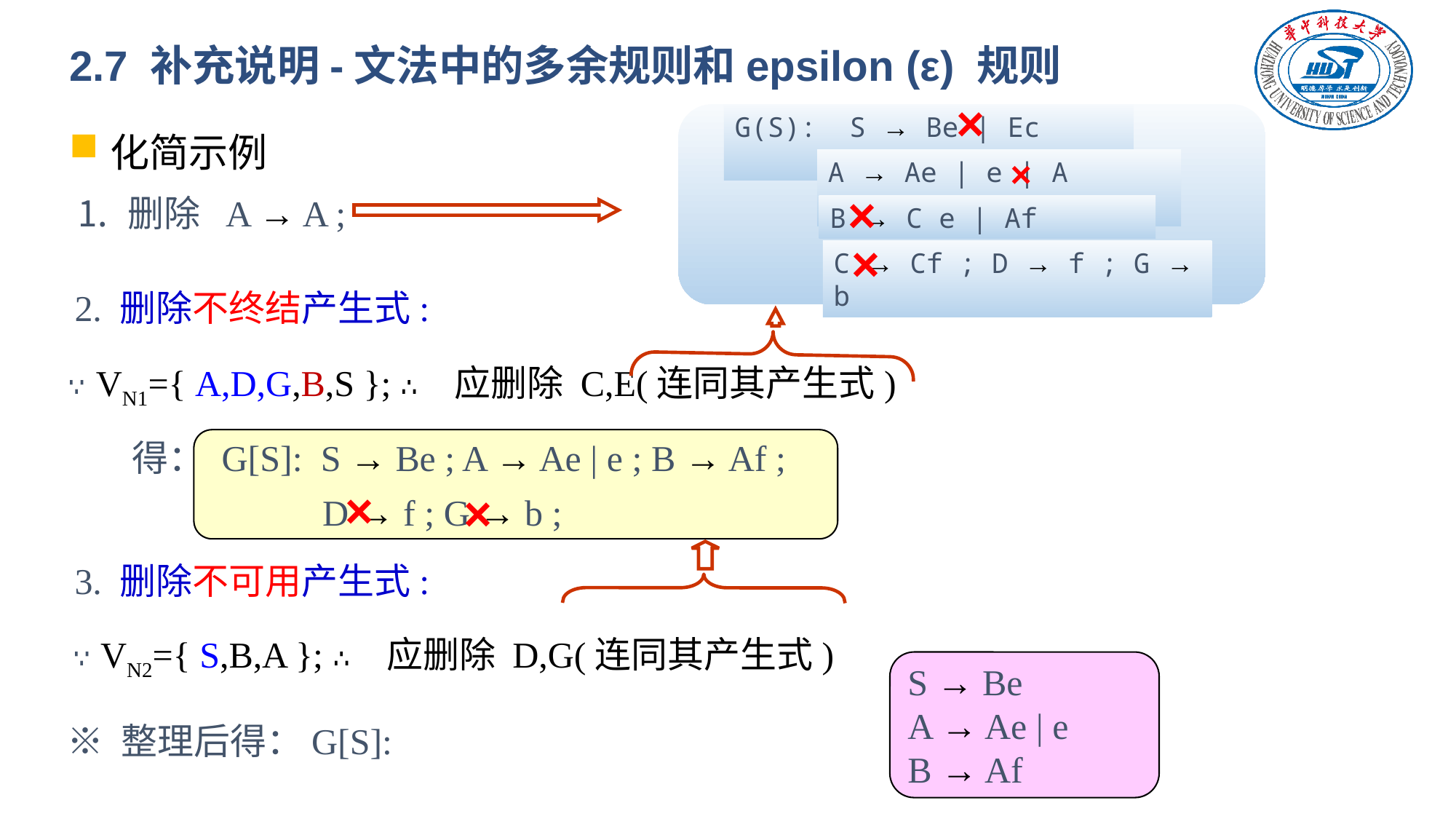

# 2.7 补充说明-文法中的多余规则和epsilon (ε) 规则

×

G(S):  S → Be | Ec
A → Ae | e | A
B → C e | Af
C → Cf ; D → f ; G → b
化简示例
×
×
⒈ 删除  A → A ;

×

2. 删除不终结产生式:

∵ VN1={ A,D,G,B,S }; ∴ 应删除 C,E(连同其产生式)
得： G[S]:  S → Be ; A → Ae | e ; B → Af ;

×
×
D → f ; G → b ;

3. 删除不可用产生式:
∵ VN2={ S,B,A }; ∴ 应删除 D,G(连同其产生式)
S → Be
A → Ae | e
B → Af
※ 整理后得：G[S]:
74